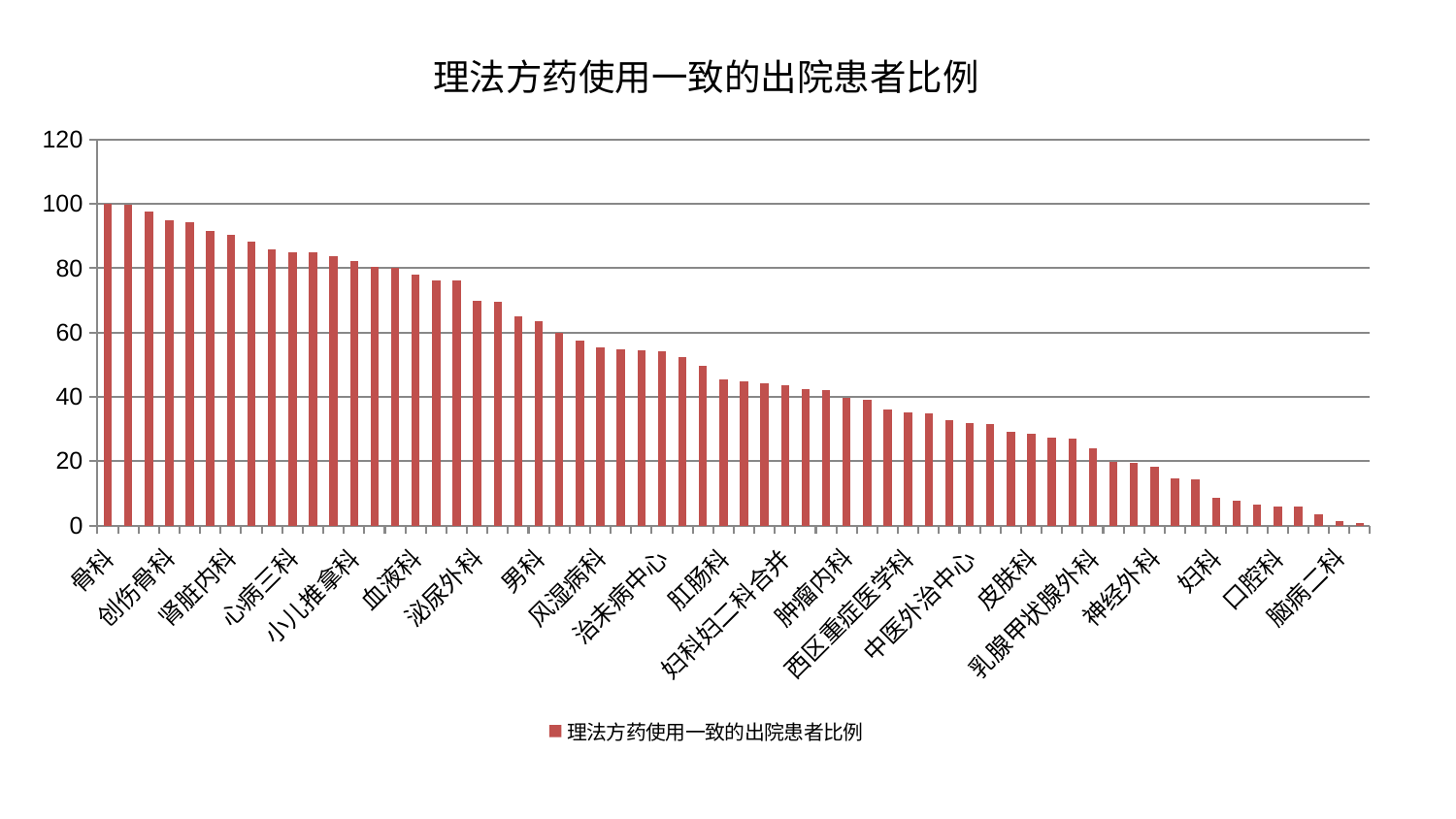

### Chart: 理法方药使用一致的出院患者比例

| Category | 理法方药使用一致的出院患者比例 |
|---|---|
| 骨科 | 100.00000000000001 |
| 中医经典科 | 99.71285773150747 |
| 心病二科 | 97.57690820970305 |
| 创伤骨科 | 95.02959696258385 |
| 耳鼻喉科 | 94.36325022337914 |
| 东区肾病科 | 91.47057188241195 |
| 肾脏内科 | 90.34434215768185 |
| 儿科 | 88.39832111939742 |
| 推拿科 | 85.96215973149955 |
| 心病三科 | 85.06206483051967 |
| 运动损伤骨科 | 84.84416794426924 |
| 重症医学科 | 83.77002637240271 |
| 小儿推拿科 | 82.37274038355906 |
| 老年医学科 | 80.30237821475423 |
| 内分泌科 | 80.15289679660454 |
| 血液科 | 77.92403964010589 |
| 心病一科 | 76.31805113782684 |
| 针灸科 | 76.27821859265246 |
| 泌尿外科 | 69.90887138183335 |
| 消化内科 | 69.60121001910692 |
| 心病四科 | 65.06466898937524 |
| 男科 | 63.60350869789811 |
| 妇二科 | 59.9013273556488 |
| 产科 | 57.59896889991752 |
| 风湿病科 | 55.52509856313708 |
| 脾胃病科 | 54.74967530001226 |
| 肝病科 | 54.361748396521044 |
| 治未病中心 | 54.034651525363024 |
| 微创骨科 | 52.41874291639872 |
| 美容皮肤科 | 49.803112636171356 |
| 肛肠科 | 45.30723336494507 |
| 显微骨科 | 44.87979802216936 |
| 神经内科 | 44.165652009548495 |
| 妇科妇二科合并 | 43.64372723844404 |
| 肝胆外科 | 42.47813504715751 |
| 身心医学科 | 42.101491537565416 |
| 肿瘤内科 | 39.59479773419943 |
| 呼吸内科 | 39.078419739377004 |
| 东区重症医学科 | 36.144792044359576 |
| 西区重症医学科 | 35.12259612852143 |
| 关节骨科 | 34.9662182167926 |
| 肾病科 | 32.78527064389423 |
| 中医外治中心 | 31.756997783714738 |
| 综合内科 | 31.384066432912455 |
| 普通外科 | 29.221677439505847 |
| 皮肤科 | 28.546621827118493 |
| 脑病一科 | 27.39623830382067 |
| 眼科 | 27.042247087685325 |
| 乳腺甲状腺外科 | 24.033486142361923 |
| 周围血管科 | 19.71241326254793 |
| 康复科 | 19.562434529732275 |
| 神经外科 | 18.2807795728072 |
| 胸外科 | 14.725325109634957 |
| 脾胃科消化科合并 | 14.289134697298856 |
| 妇科 | 8.703076102229053 |
| 脊柱骨科 | 7.815776712189599 |
| 脑病三科 | 6.526291276221991 |
| 口腔科 | 5.815698648055354 |
| 心血管内科 | 5.79284126541508 |
| 小儿骨科 | 3.4163293536239463 |
| 脑病二科 | 1.4114603347003527 |
| 医院 | 0.8255673331981036 |
38